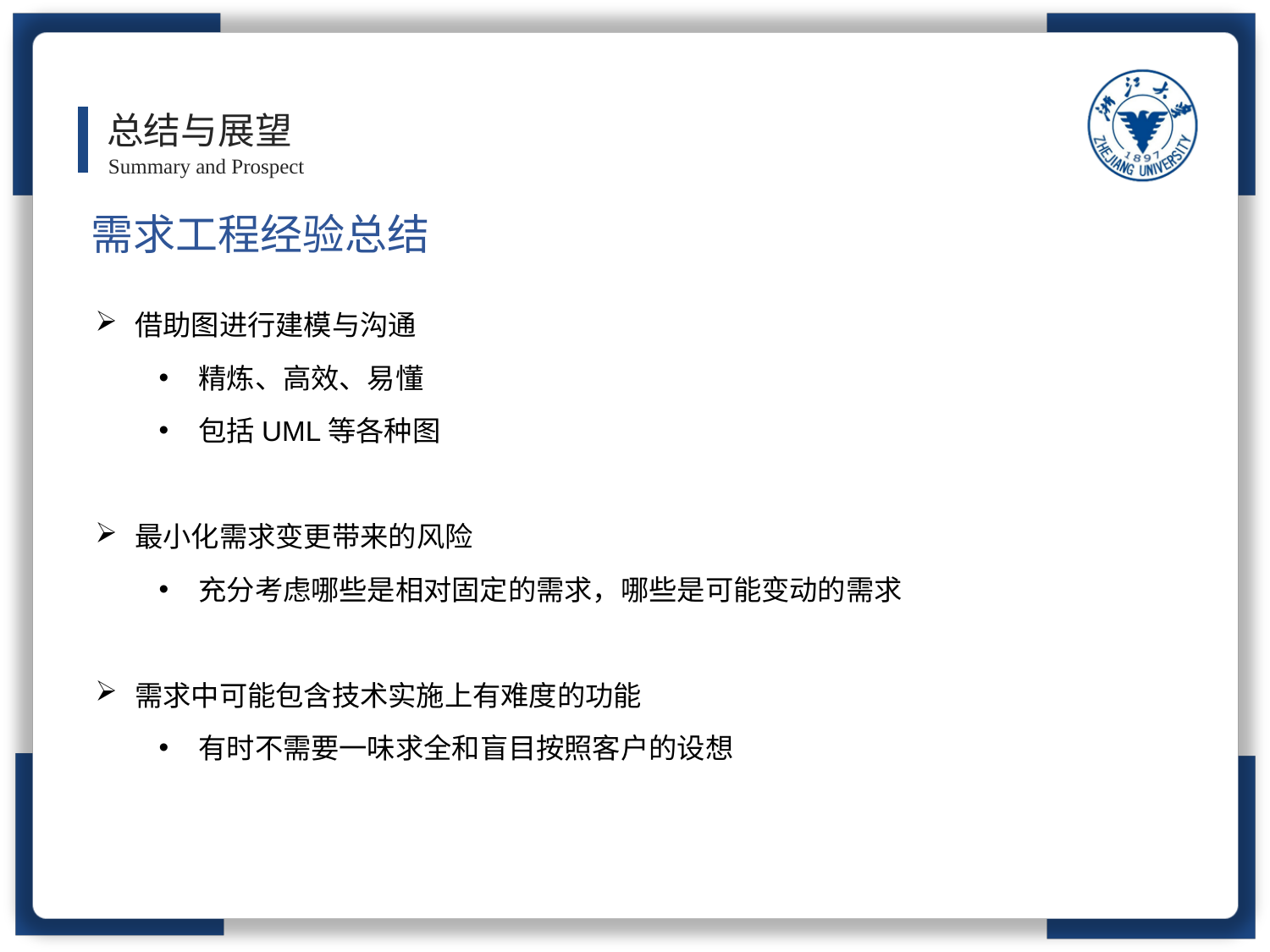

总结与展望
Summary and Prospect
需求工程经验总结
借助图进行建模与沟通
精炼、高效、易懂
包括UML等各种图

最小化需求变更带来的风险
充分考虑哪些是相对固定的需求，哪些是可能变动的需求

需求中可能包含技术实施上有难度的功能
有时不需要一味求全和盲目按照客户的设想